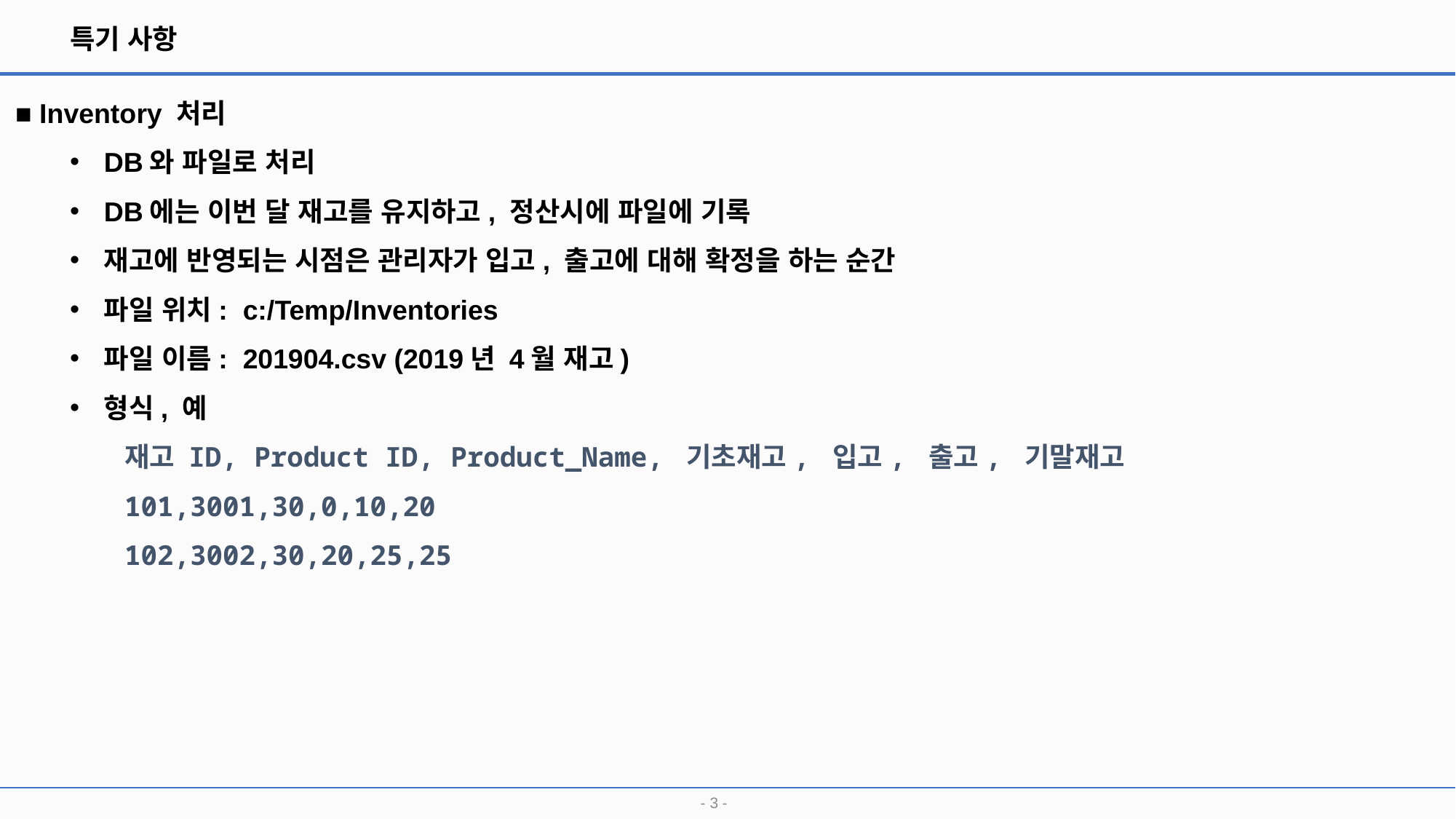

특기 사항
■ Inventory 처리
DB와 파일로 처리
DB에는 이번 달 재고를 유지하고, 정산시에 파일에 기록
재고에 반영되는 시점은 관리자가 입고, 출고에 대해 확정을 하는 순간
파일 위치:  c:/Temp/Inventories
파일 이름:  201904.csv (2019년 4월 재고)
형식, 예
재고 ID, Product ID, Product_Name, 기초재고, 입고, 출고, 기말재고
101,3001,30,0,10,20
102,3002,30,20,25,25
- 3 -